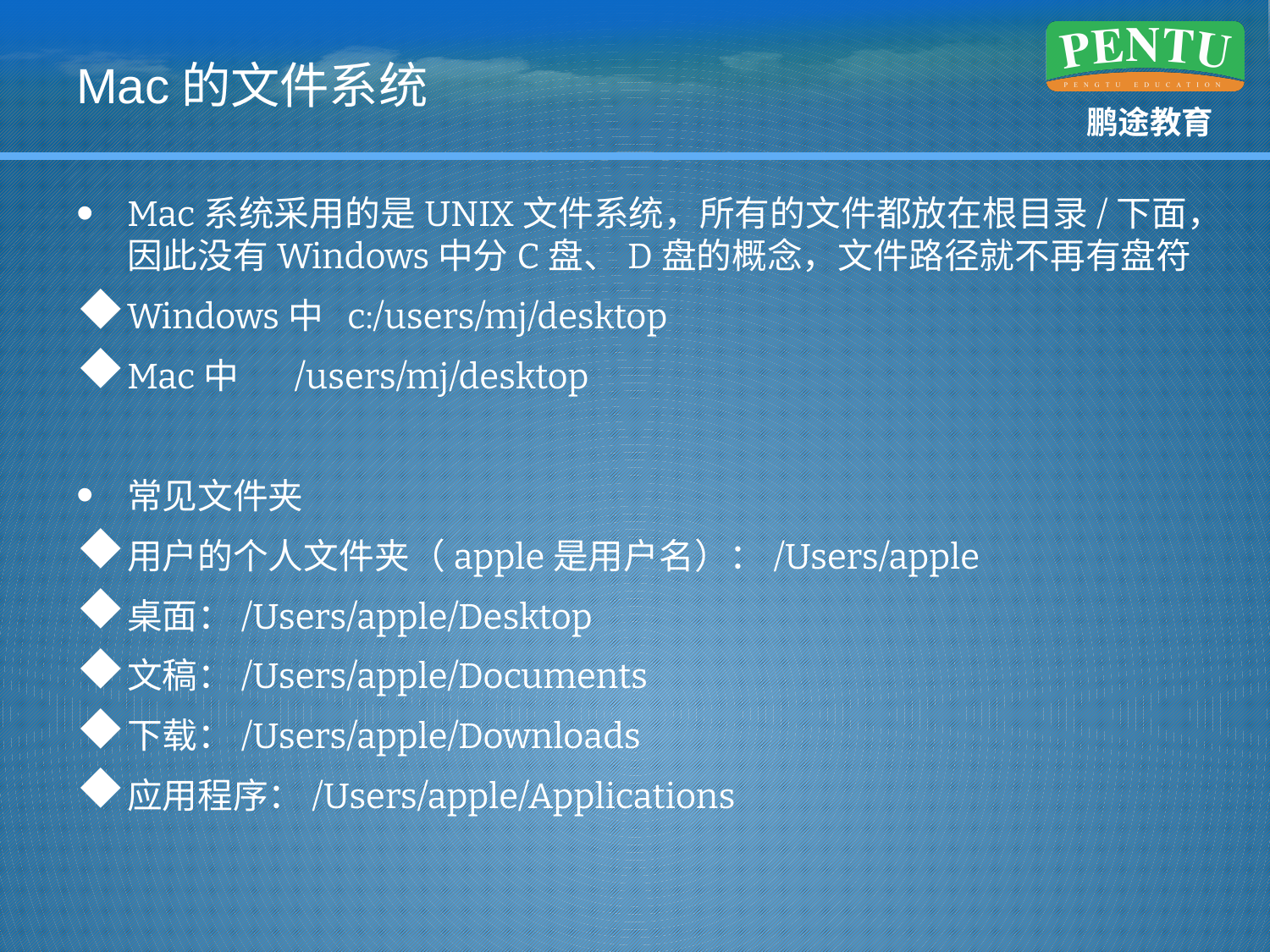

# Mac的文件系统
Mac系统采用的是UNIX文件系统，所有的文件都放在根目录/下面，因此没有Windows中分C盘、D盘的概念，文件路径就不再有盘符
Windows中  c:/users/mj/desktop
Mac中      /users/mj/desktop

常见文件夹
用户的个人文件夹（apple是用户名）：/Users/apple
桌面：/Users/apple/Desktop
文稿：/Users/apple/Documents
下载：/Users/apple/Downloads
应用程序：/Users/apple/Applications